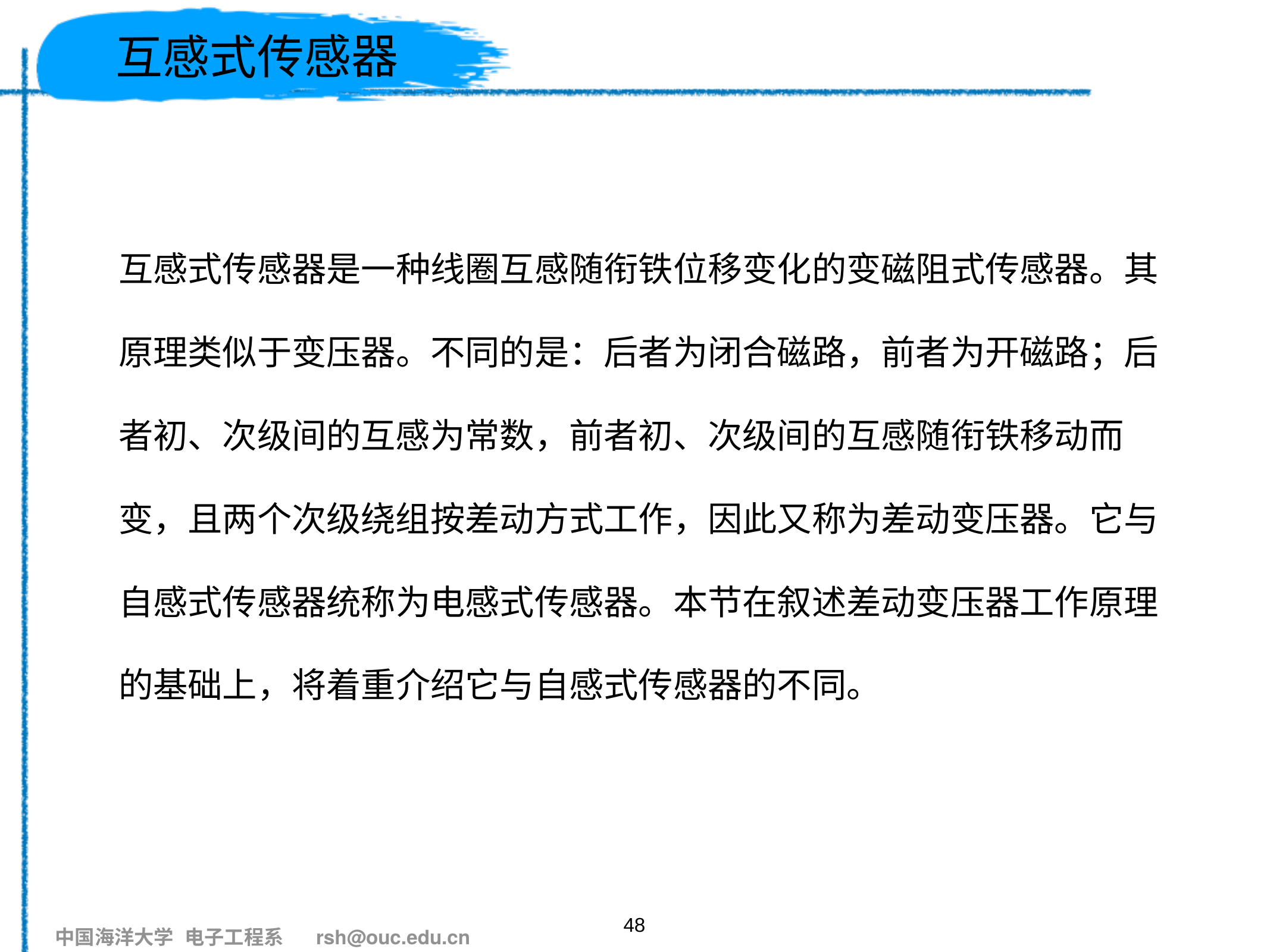

# 互感式传感器
互感式传感器是一种线圈互感随衔铁位移变化的变磁阻式传感器。其原理类似于变压器。不同的是：后者为闭合磁路，前者为开磁路；后者初、次级间的互感为常数，前者初、次级间的互感随衔铁移动而变，且两个次级绕组按差动方式工作，因此又称为差动变压器。它与自感式传感器统称为电感式传感器。本节在叙述差动变压器工作原理的基础上，将着重介绍它与自感式传感器的不同。
48